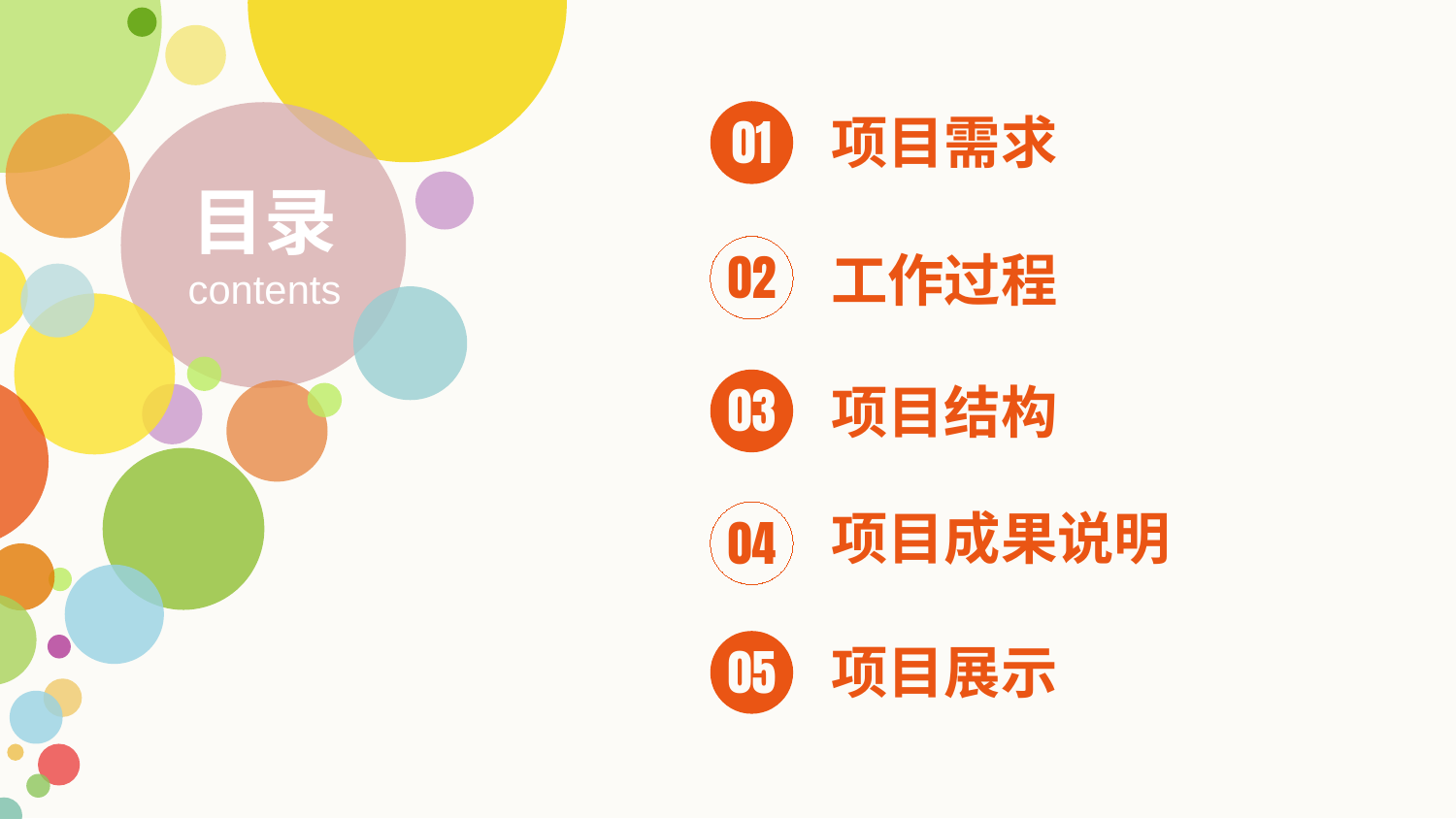

项目需求

01

目录
contents

工作过程

02

项目结构

03

项目成果说明
04

项目展示
05